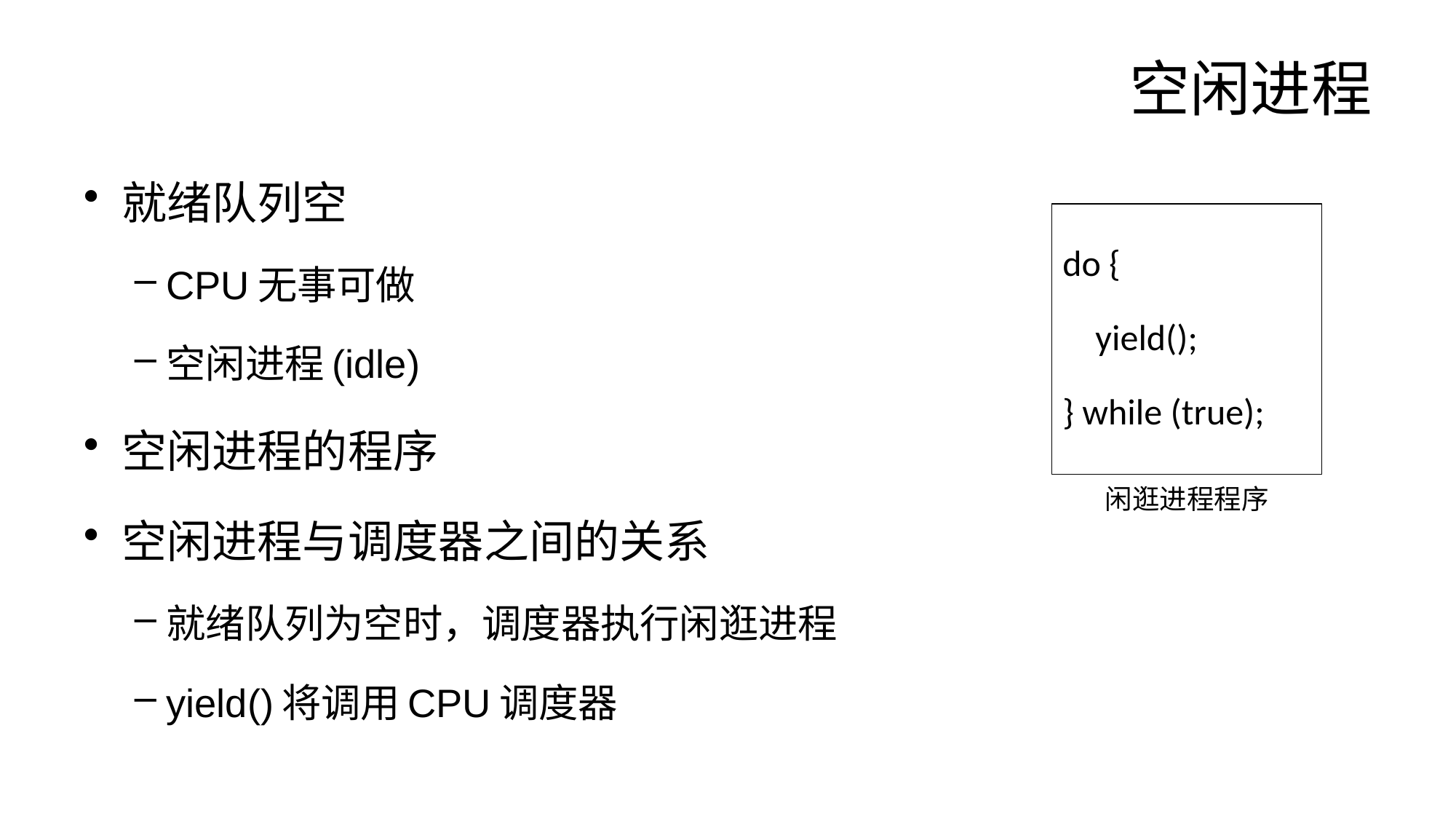

# 空闲进程
就绪队列空
CPU无事可做
空闲进程(idle)
空闲进程的程序
空闲进程与调度器之间的关系
就绪队列为空时，调度器执行闲逛进程
yield()将调用CPU调度器
do {
    yield();
} while (true);
闲逛进程程序